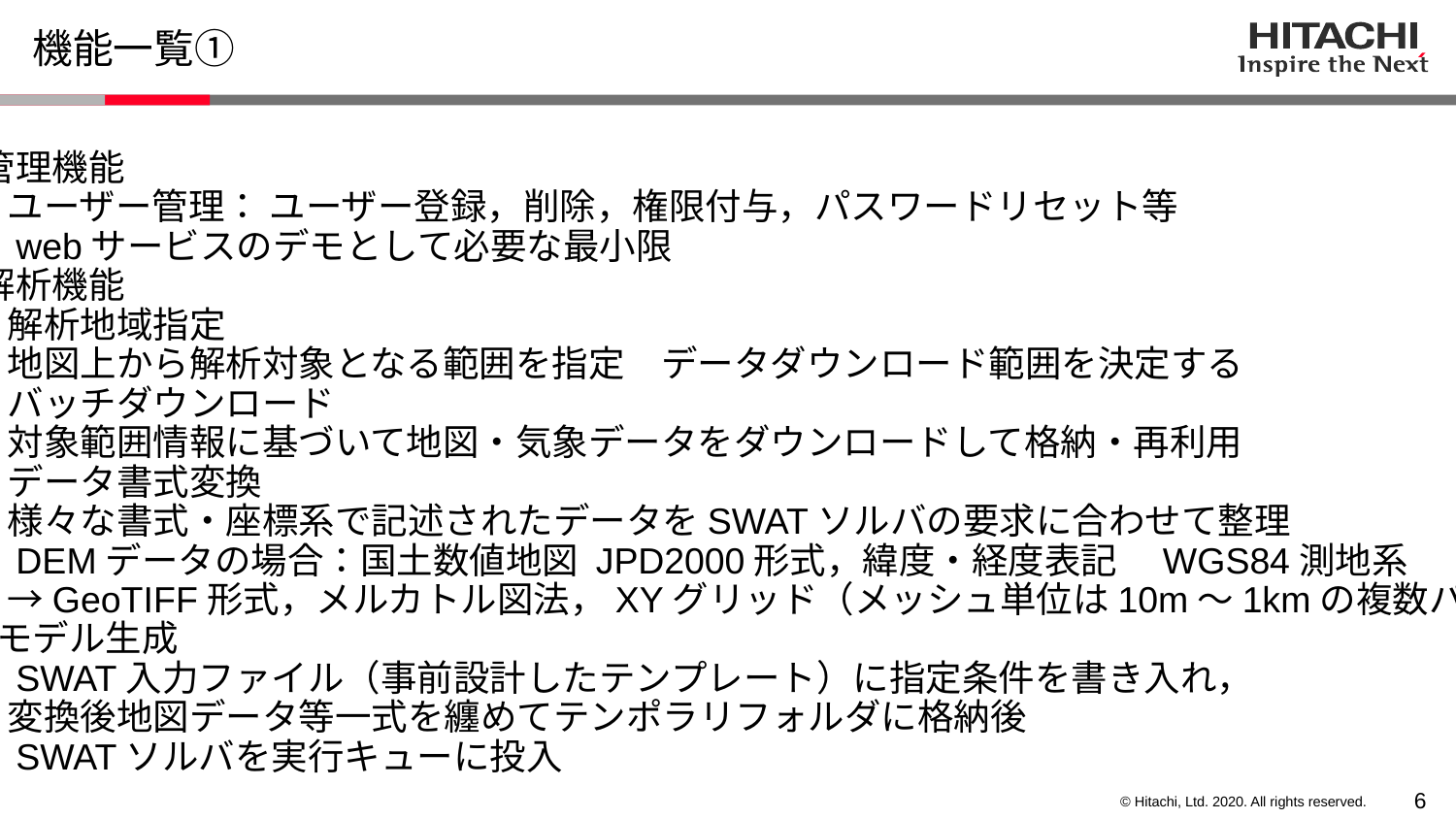

# 機能一覧①
■管理機能
　・ユーザー管理： ユーザー登録，削除，権限付与，パスワードリセット等
　　webサービスのデモとして必要な最小限
■解析機能
　・解析地域指定
　　地図上から解析対象となる範囲を指定　データダウンロード範囲を決定する
　・バッチダウンロード
　　対象範囲情報に基づいて地図・気象データをダウンロードして格納・再利用
　・データ書式変換
　　様々な書式・座標系で記述されたデータをSWATソルバの要求に合わせて整理
　　DEMデータの場合：国土数値地図 JPD2000形式，緯度・経度表記　WGS84測地系
　　→GeoTIFF形式，メルカトル図法，XYグリッド（メッシュ単位は10m～1kmの複数パタン）
  ・モデル生成
　　SWAT入力ファイル（事前設計したテンプレート）に指定条件を書き入れ，
　　変換後地図データ等一式を纏めてテンポラリフォルダに格納後
　　SWATソルバを実行キューに投入